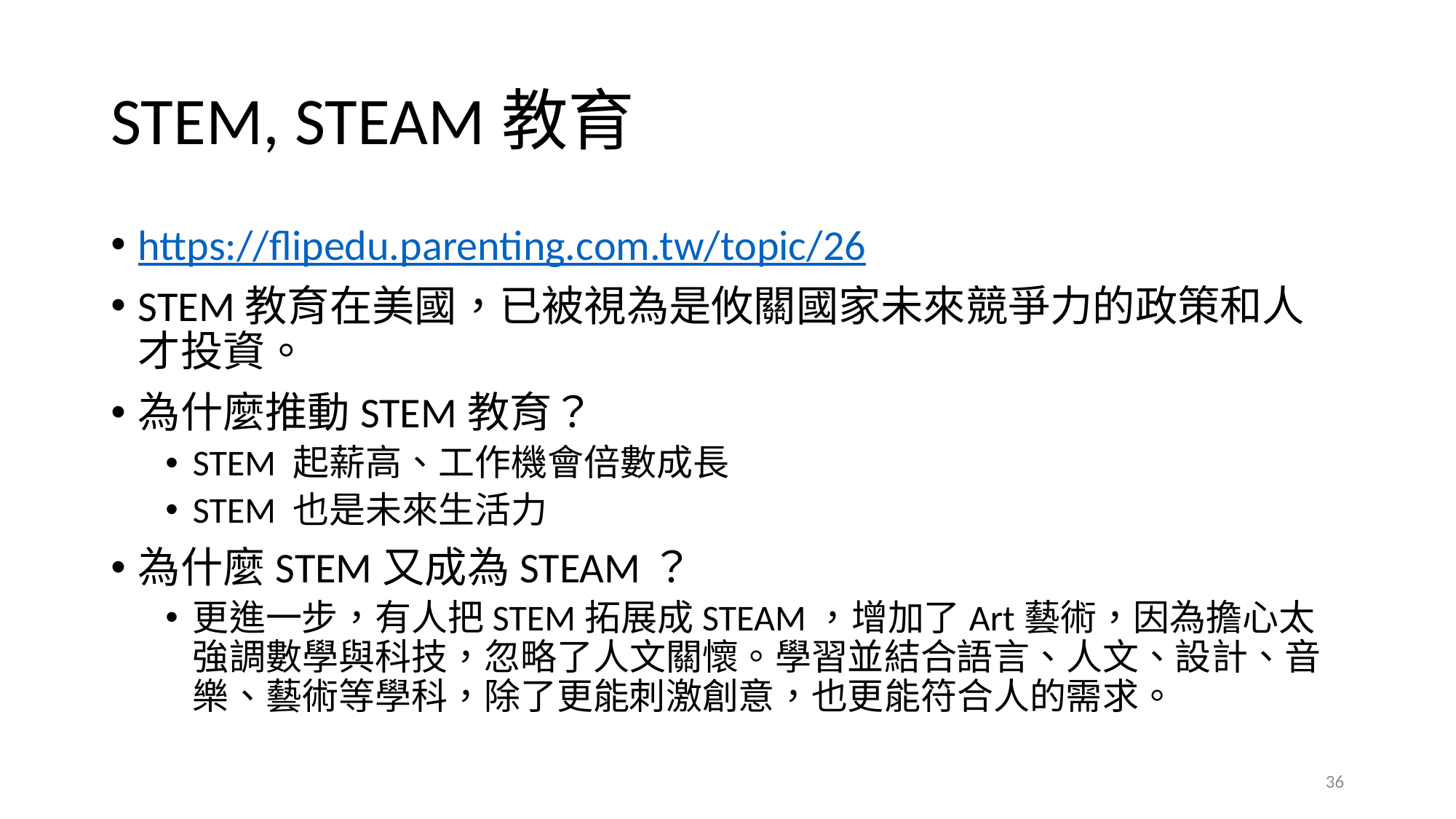

# STEM, STEAM教育
https://flipedu.parenting.com.tw/topic/26
STEM教育在美國，已被視為是攸關國家未來競爭力的政策和人才投資。
為什麼推動STEM教育？
STEM 起薪高、工作機會倍數成長
STEM 也是未來生活力
為什麼STEM又成為STEAM？
更進一步，有人把STEM拓展成STEAM，增加了Art藝術，因為擔心太強調數學與科技，忽略了人文關懷。學習並結合語言、人文、設計、音樂、藝術等學科，除了更能刺激創意，也更能符合人的需求。

36